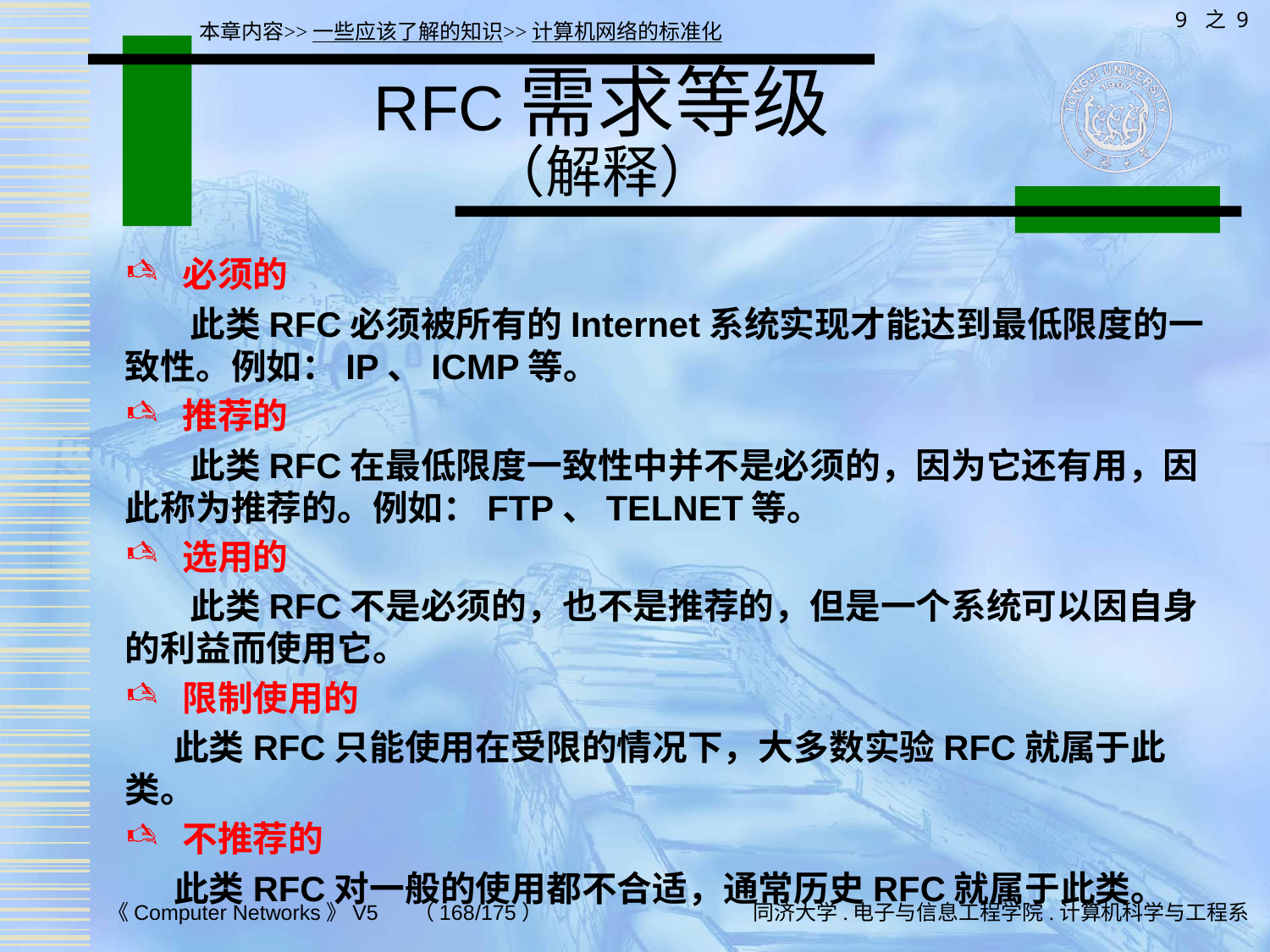

9 之 9
本章内容>>一些应该了解的知识>>计算机网络的标准化
# RFC需求等级 （解释）
  必须的
       此类RFC必须被所有的Internet系统实现才能达到最低限度的一致性。例如：IP、ICMP等。
  推荐的
       此类RFC在最低限度一致性中并不是必须的，因为它还有用，因此称为推荐的。例如：FTP、TELNET等。
  选用的
       此类RFC不是必须的，也不是推荐的，但是一个系统可以因自身的利益而使用它。
  限制使用的
     此类RFC只能使用在受限的情况下，大多数实验RFC就属于此类。
  不推荐的
     此类RFC对一般的使用都不合适，通常历史RFC就属于此类。